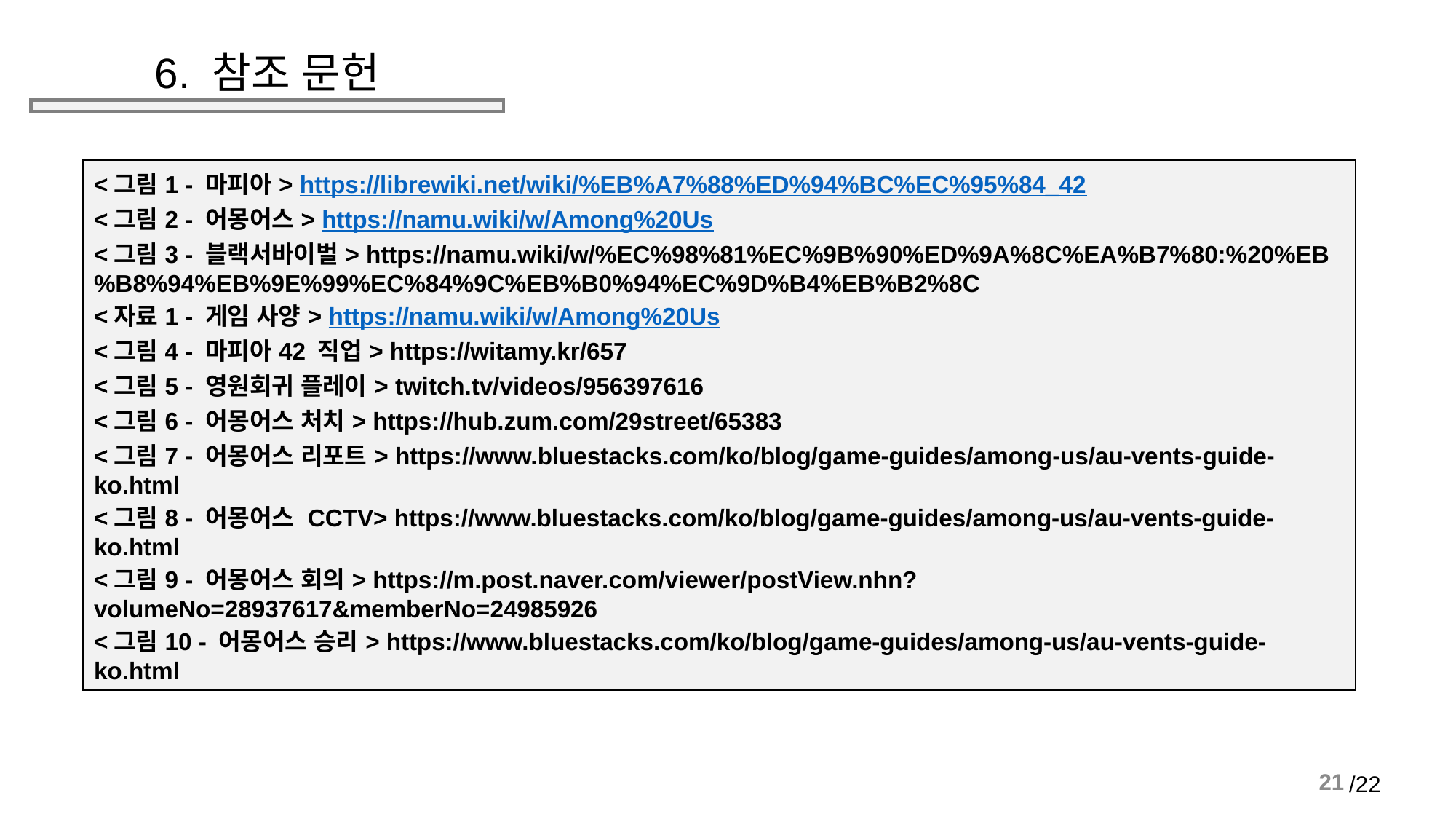

# 6. 참조 문헌
| <그림1 - 마피아> https://librewiki.net/wiki/%EB%A7%88%ED%94%BC%EC%95%84\_42 <그림2 - 어몽어스> https://namu.wiki/w/Among%20Us <그림3 - 블랙서바이벌> https://namu.wiki/w/%EC%98%81%EC%9B%90%ED%9A%8C%EA%B7%80:%20%EB%B8%94%EB%9E%99%EC%84%9C%EB%B0%94%EC%9D%B4%EB%B2%8C <자료1 - 게임 사양> https://namu.wiki/w/Among%20Us <그림4 - 마피아42 직업> https://witamy.kr/657 <그림5 - 영원회귀 플레이> twitch.tv/videos/956397616 <그림6 - 어몽어스 처치> https://hub.zum.com/29street/65383 <그림7 - 어몽어스 리포트> https://www.bluestacks.com/ko/blog/game-guides/among-us/au-vents-guide-ko.html <그림8 - 어몽어스 CCTV> https://www.bluestacks.com/ko/blog/game-guides/among-us/au-vents-guide-ko.html <그림9 - 어몽어스 회의> https://m.post.naver.com/viewer/postView.nhn?volumeNo=28937617&memberNo=24985926 <그림10 - 어몽어스 승리> https://www.bluestacks.com/ko/blog/game-guides/among-us/au-vents-guide-ko.html |
| --- |
21